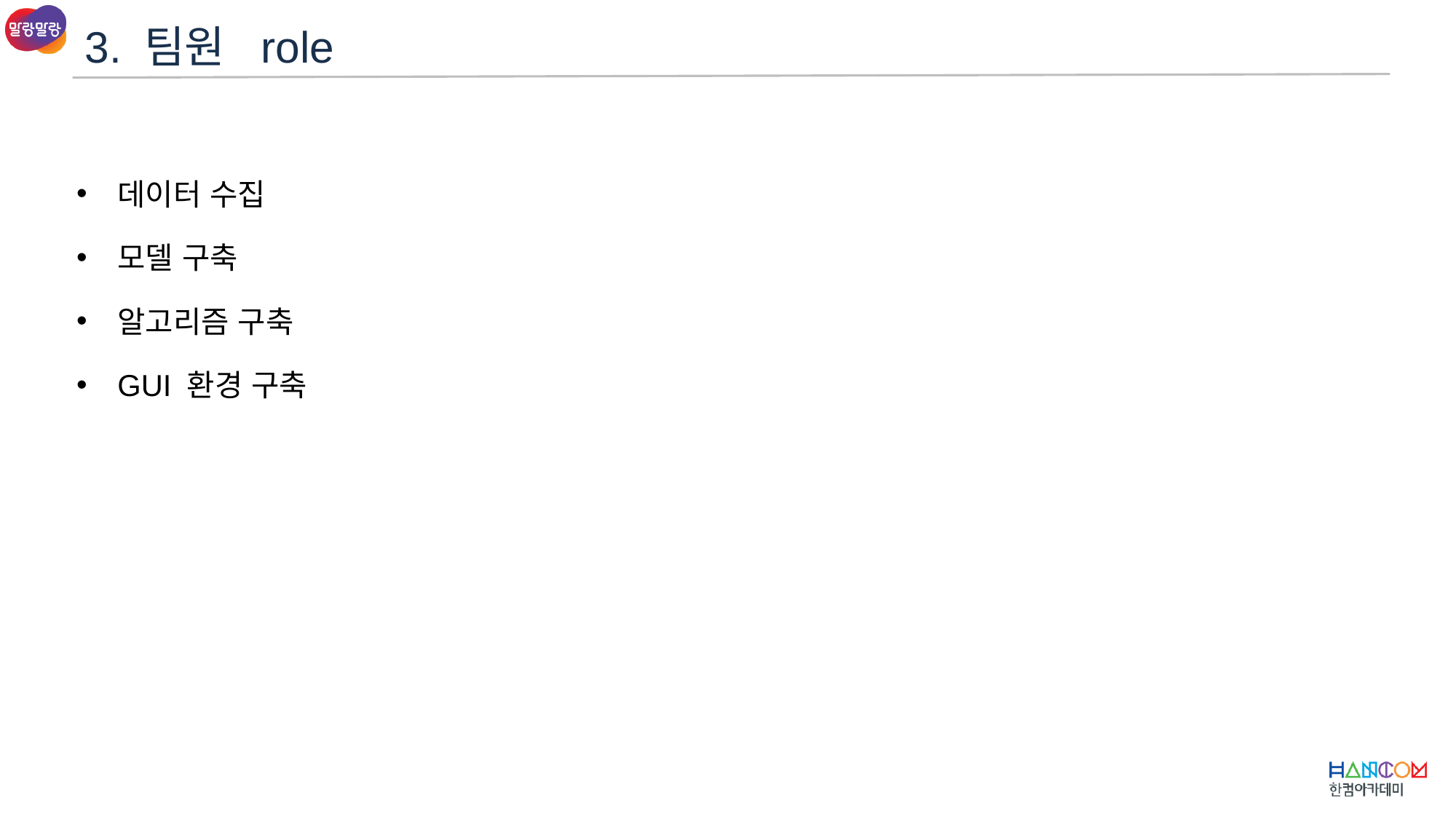

3. 팀원  role
데이터 수집
모델 구축
알고리즘 구축
GUI 환경 구축